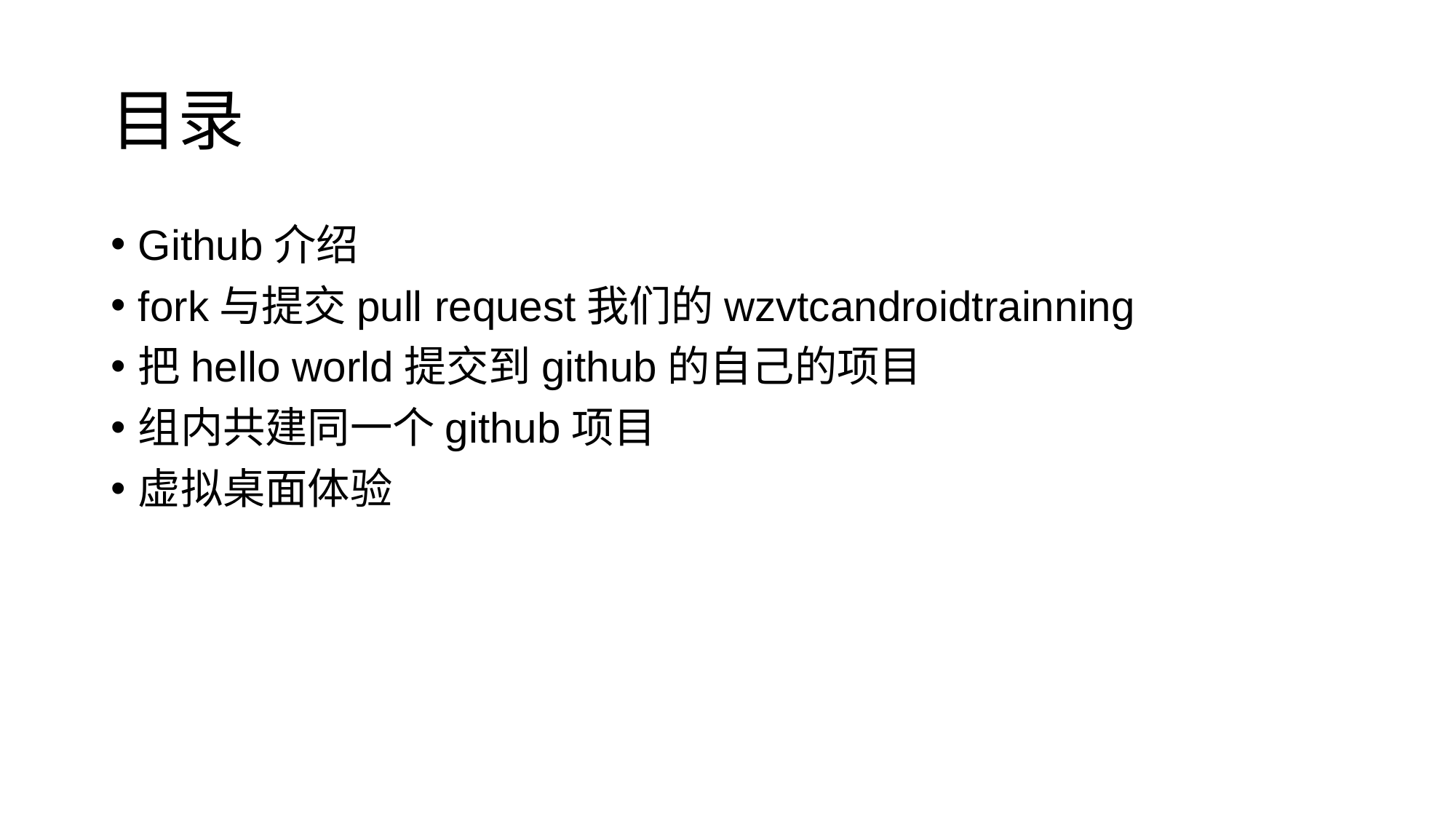

# 目录
Github介绍
fork与提交pull request我们的wzvtcandroidtrainning
把hello world提交到github的自己的项目
组内共建同一个github项目
虚拟桌面体验